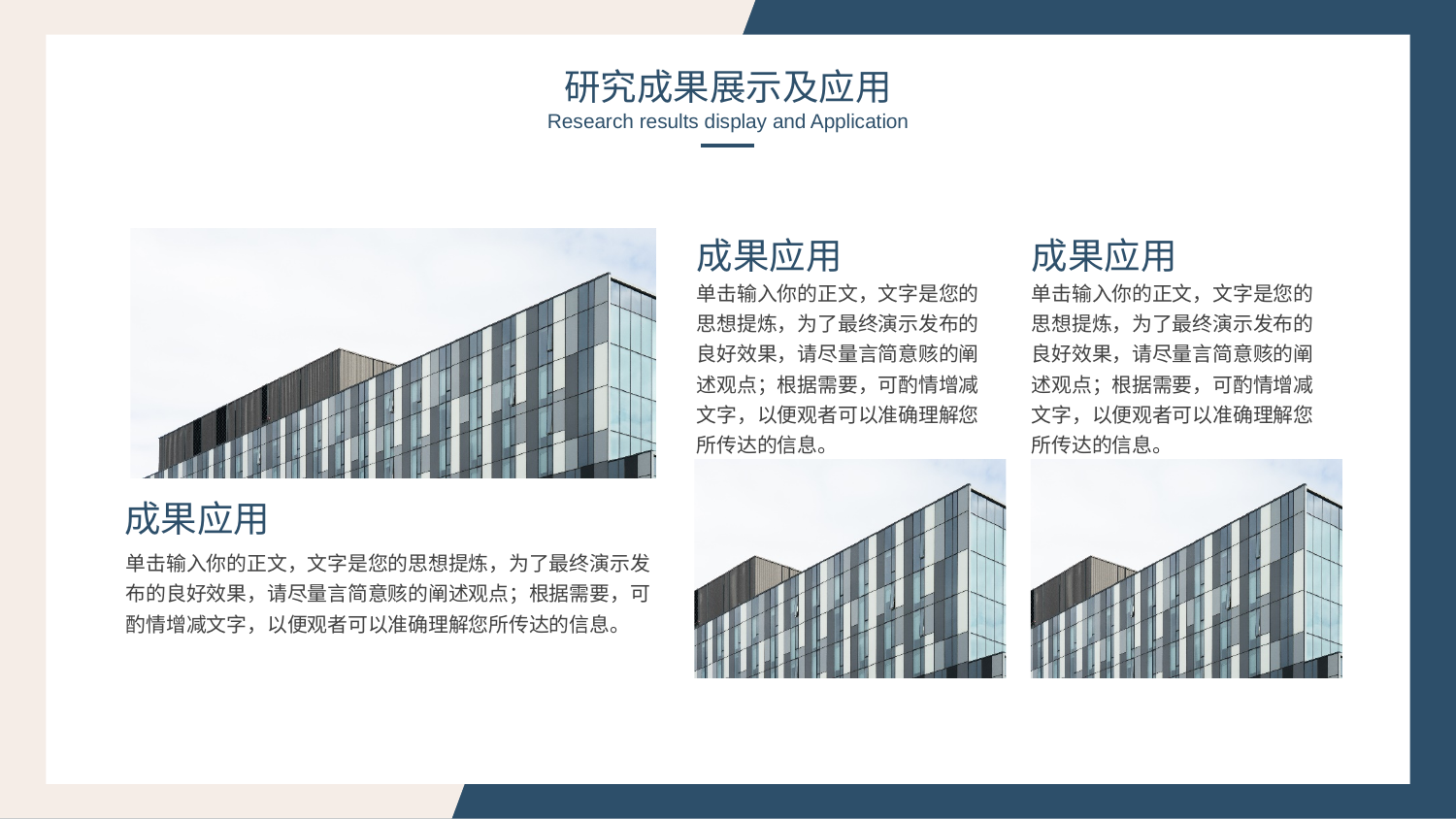

研究成果展示及应用
Research results display and Application
成果应用
成果应用

单击输入你的正文，文字是您的思想提炼，为了最终演示发布的良好效果，请尽量言简意赅的阐述观点；根据需要，可酌情增减文字，以便观者可以准确理解您所传达的信息。
单击输入你的正文，文字是您的思想提炼，为了最终演示发布的良好效果，请尽量言简意赅的阐述观点；根据需要，可酌情增减文字，以便观者可以准确理解您所传达的信息。

成果应用
单击输入你的正文，文字是您的思想提炼，为了最终演示发布的良好效果，请尽量言简意赅的阐述观点；根据需要，可酌情增减文字，以便观者可以准确理解您所传达的信息。